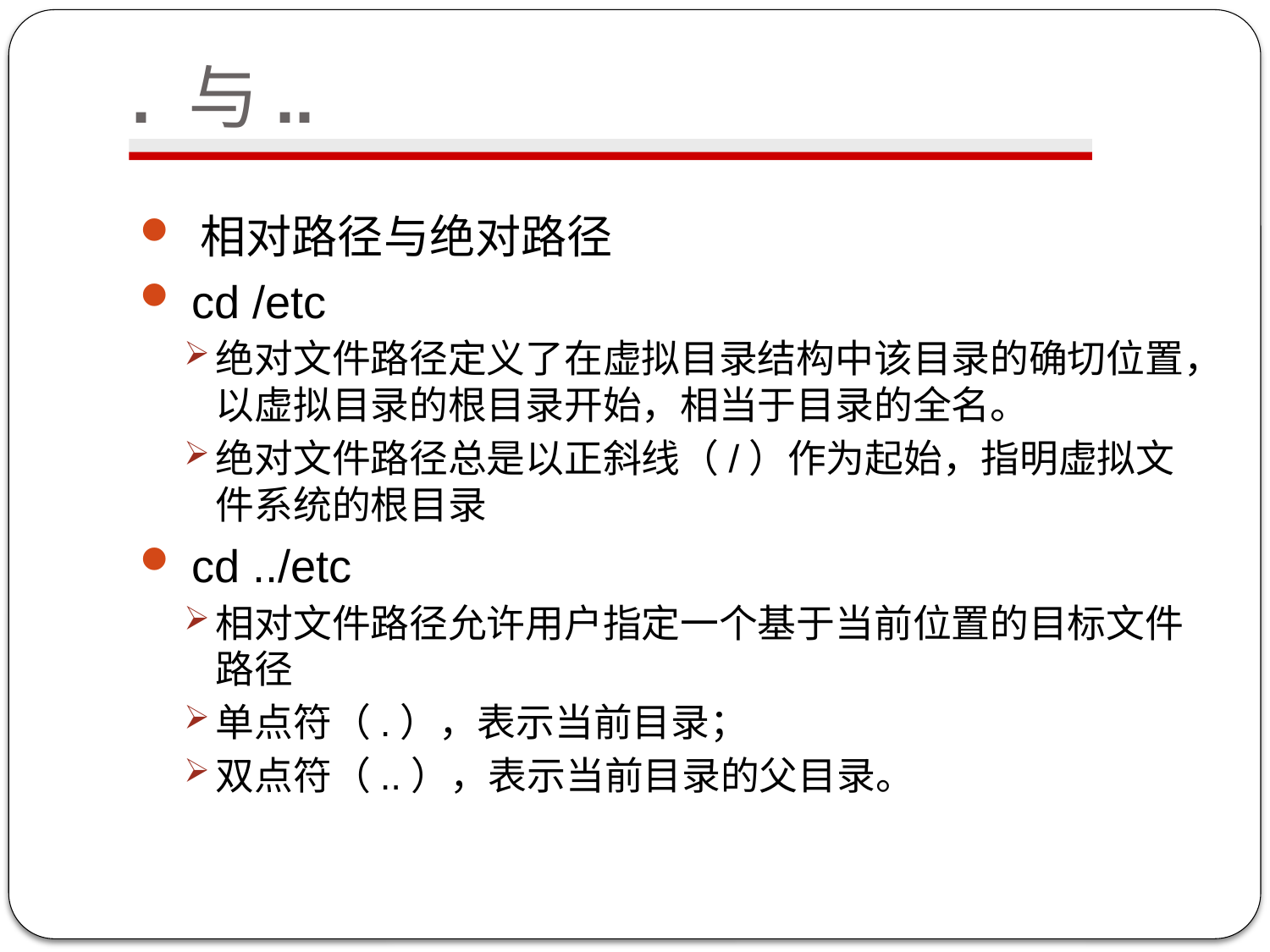

# . 与..
 相对路径与绝对路径
 cd /etc
绝对文件路径定义了在虚拟目录结构中该目录的确切位置，以虚拟目录的根目录开始，相当于目录的全名。
绝对文件路径总是以正斜线（/）作为起始，指明虚拟文件系统的根目录
 cd ../etc
相对文件路径允许用户指定一个基于当前位置的目标文件路径
单点符（.），表示当前目录；
双点符（..），表示当前目录的父目录。